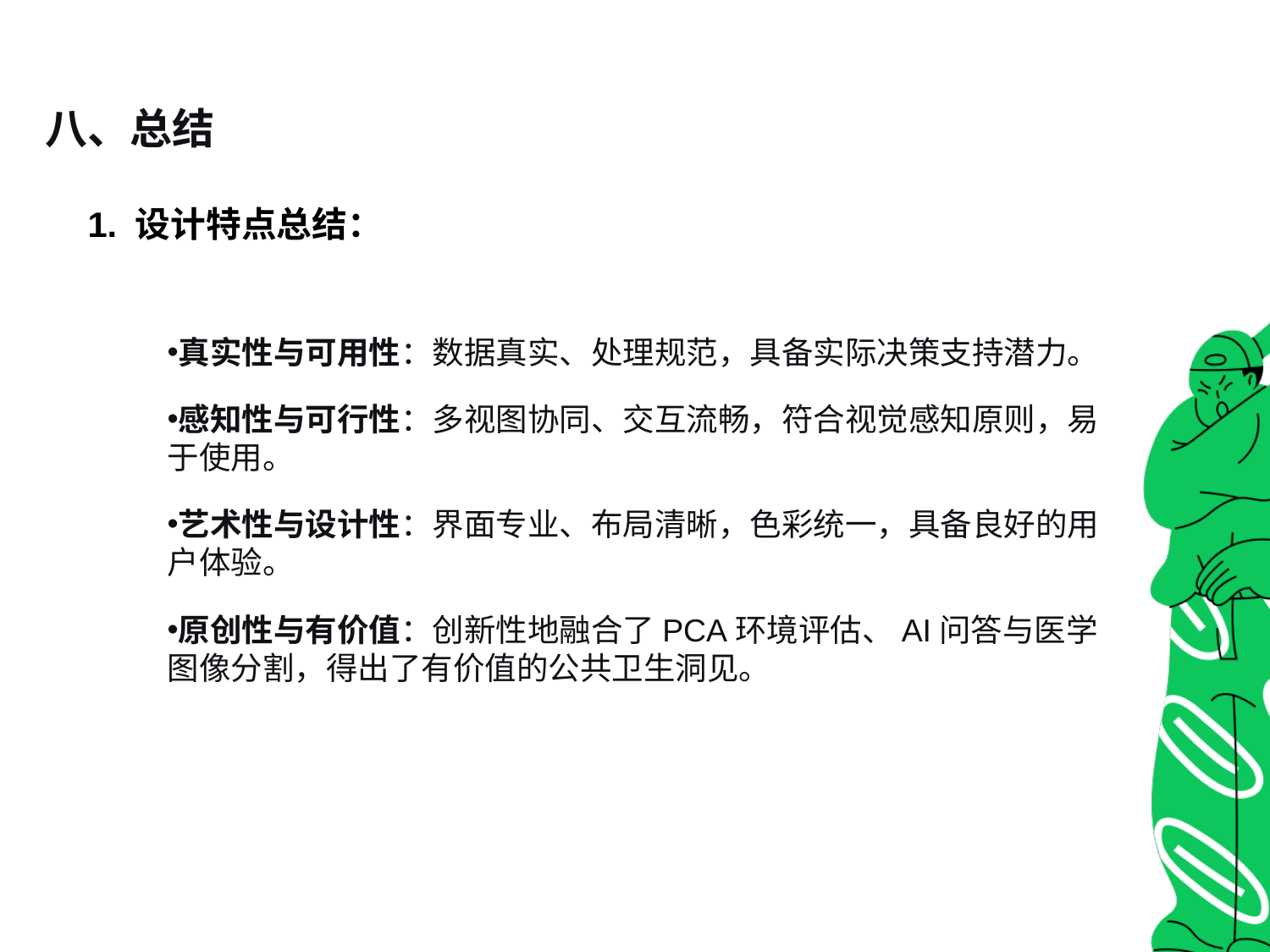

八、总结
# 1. 设计特点总结：

真实性与可用性：数据真实、处理规范，具备实际决策支持潜力。
感知性与可行性：多视图协同、交互流畅，符合视觉感知原则，易于使用。
艺术性与设计性：界面专业、布局清晰，色彩统一，具备良好的用户体验。
原创性与有价值：创新性地融合了PCA环境评估、AI问答与医学图像分割，得出了有价值的公共卫生洞见。